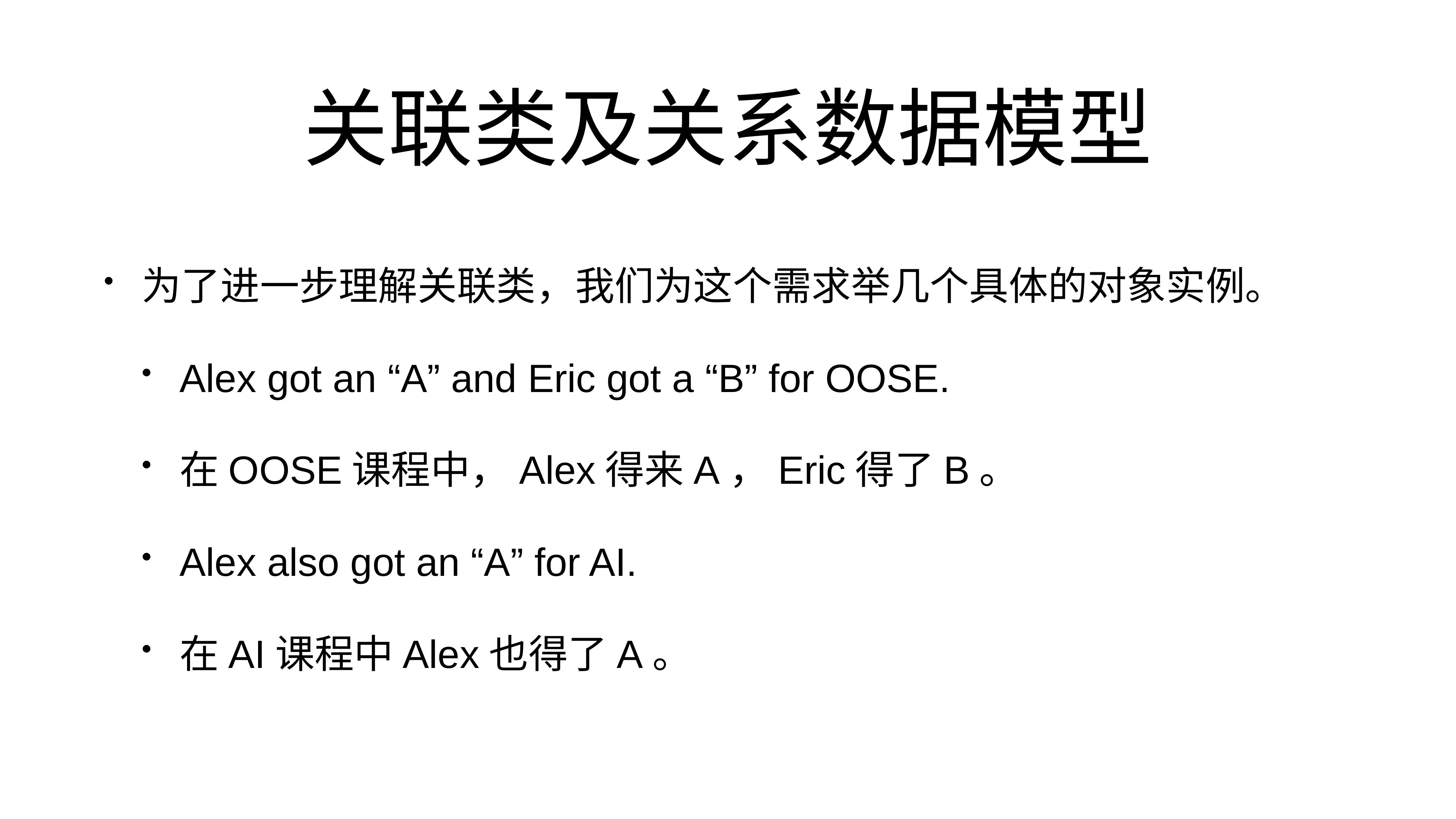

# 关联类及关系数据模型
为了进一步理解关联类，我们为这个需求举几个具体的对象实例。
Alex got an “A” and Eric got a “B” for OOSE.
在OOSE课程中，Alex得来A，Eric得了B。
Alex also got an “A” for AI.
在AI课程中Alex也得了A。